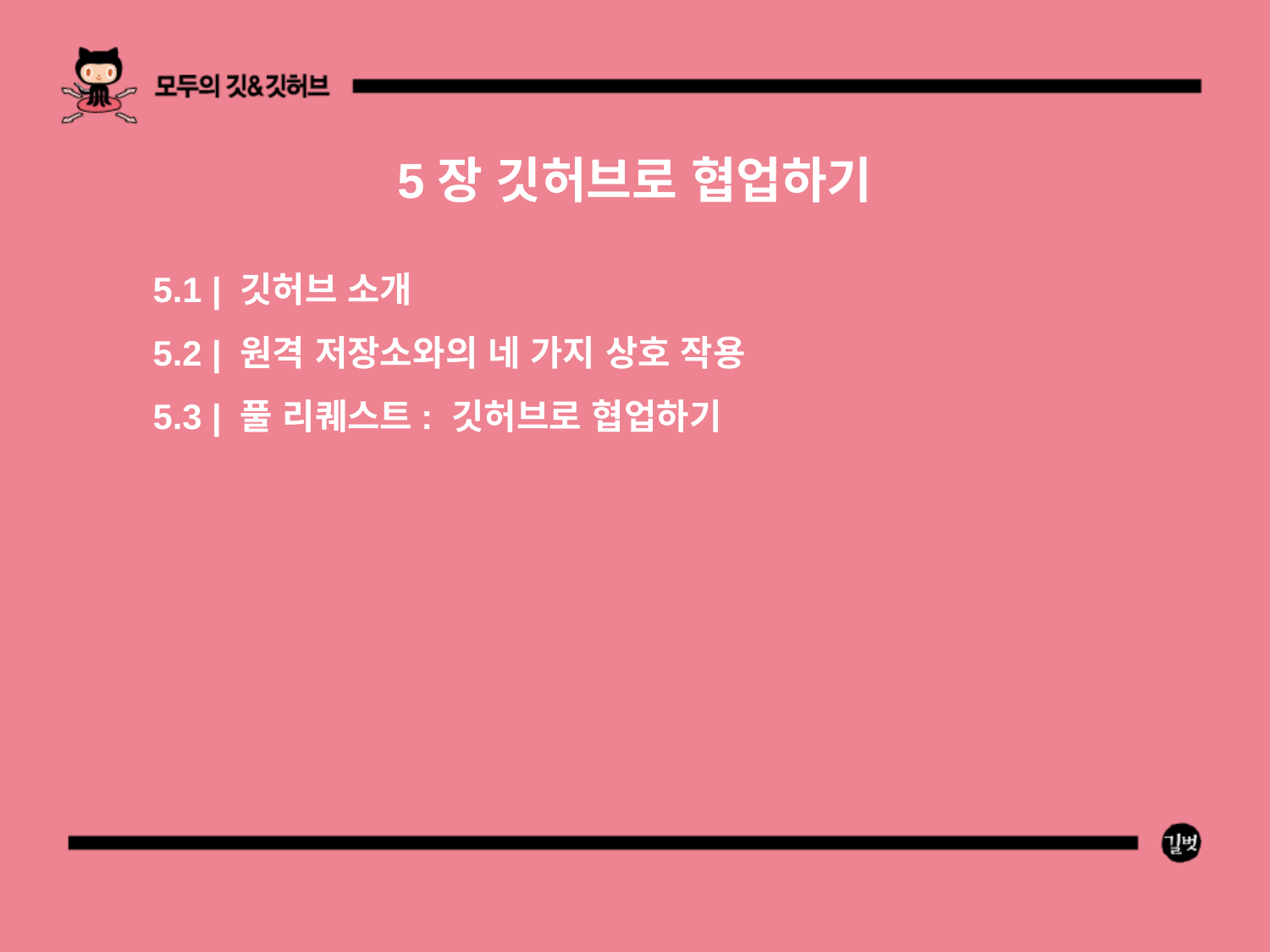

5장 깃허브로 협업하기
5.1 | 깃허브 소개
5.2 | 원격 저장소와의 네 가지 상호 작용
5.3 | 풀 리퀘스트: 깃허브로 협업하기